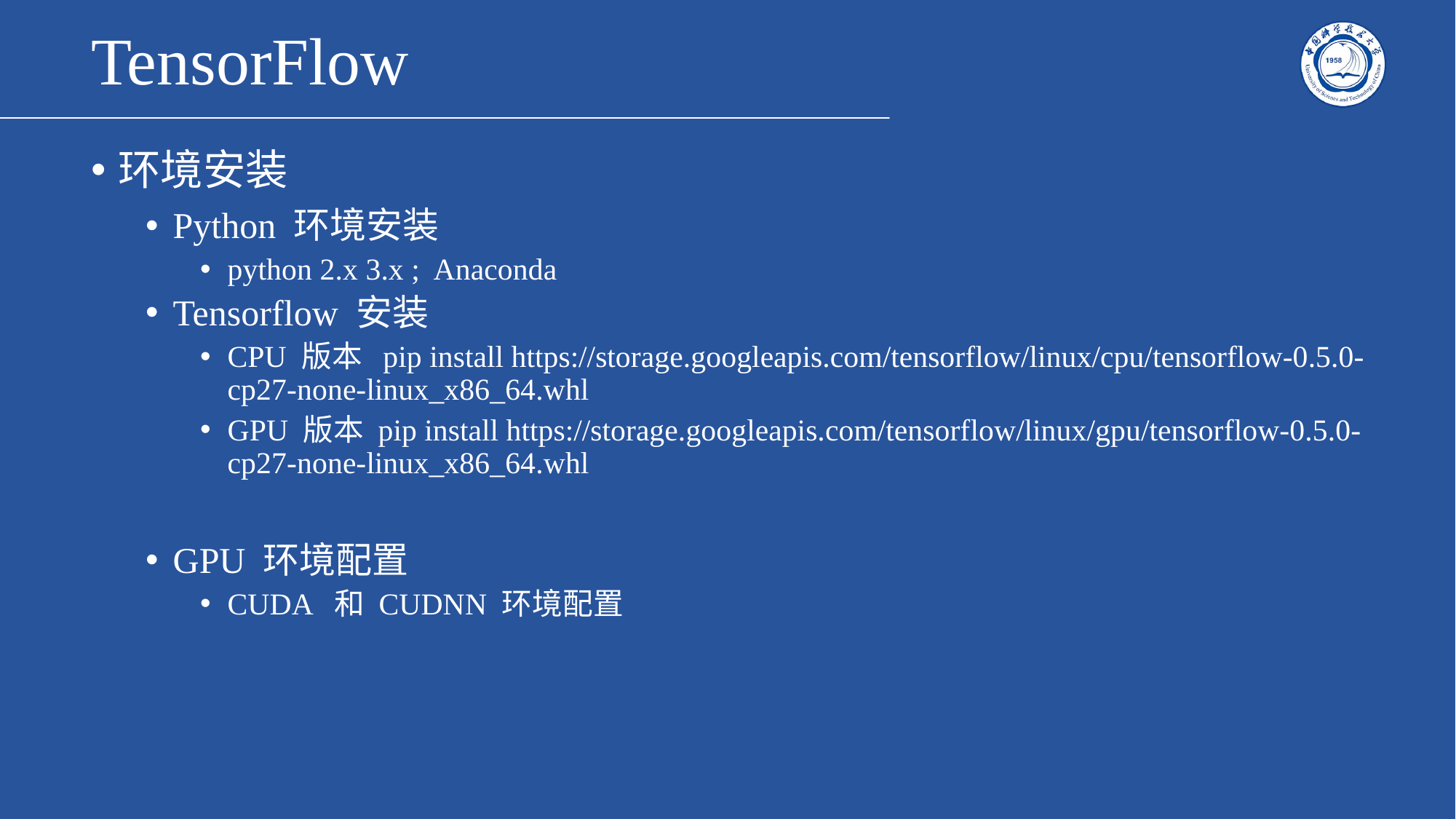

# TensorFlow
29
环境安装

Python 环境安装
python 2.x 3.x ;  Anaconda
Tensorflow 安装
CPU 版本  pip install https://storage.googleapis.com/tensorflow/linux/cpu/tensorflow-0.5.0-cp27-none-linux_x86_64.whl
GPU 版本 pip install https://storage.googleapis.com/tensorflow/linux/gpu/tensorflow-0.5.0-cp27-none-linux_x86_64.whl

GPU 环境配置
CUDA  和 CUDNN 环境配置